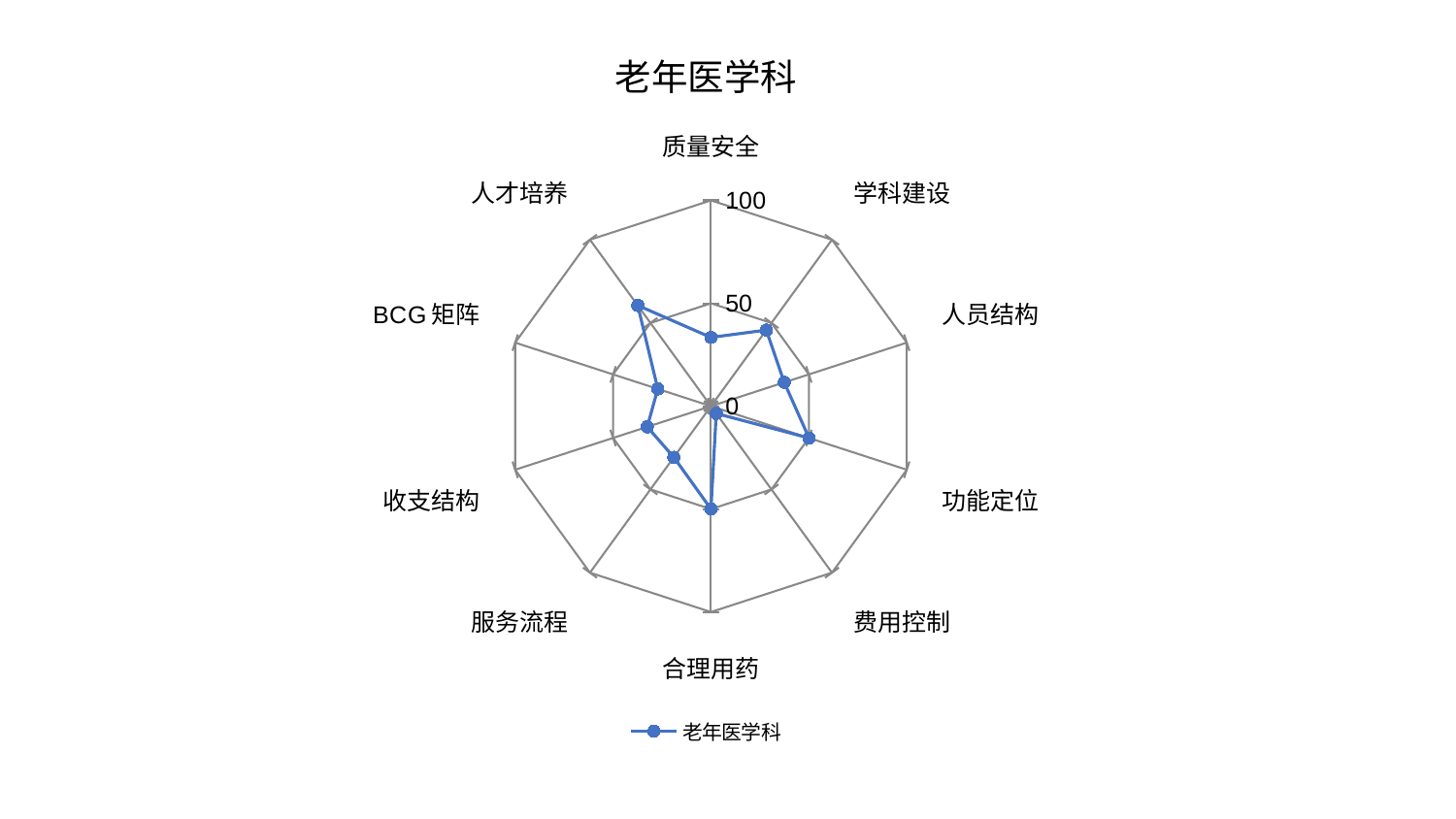

### Chart: 老年医学科

| Category | 老年医学科 |
|---|---|
| 质量安全 | 33.42165541655662 |
| 学科建设 | 45.71805336766295 |
| 人员结构 | 37.41451829676831 |
| 功能定位 | 50.11219038708567 |
| 费用控制 | 4.388363427500371 |
| 合理用药 | 49.98778471410406 |
| 服务流程 | 30.692165631889 |
| 收支结构 | 32.566530652878015 |
| BCG矩阵 | 27.169557896024376 |
| 人才培养 | 60.5126042190012 |
125